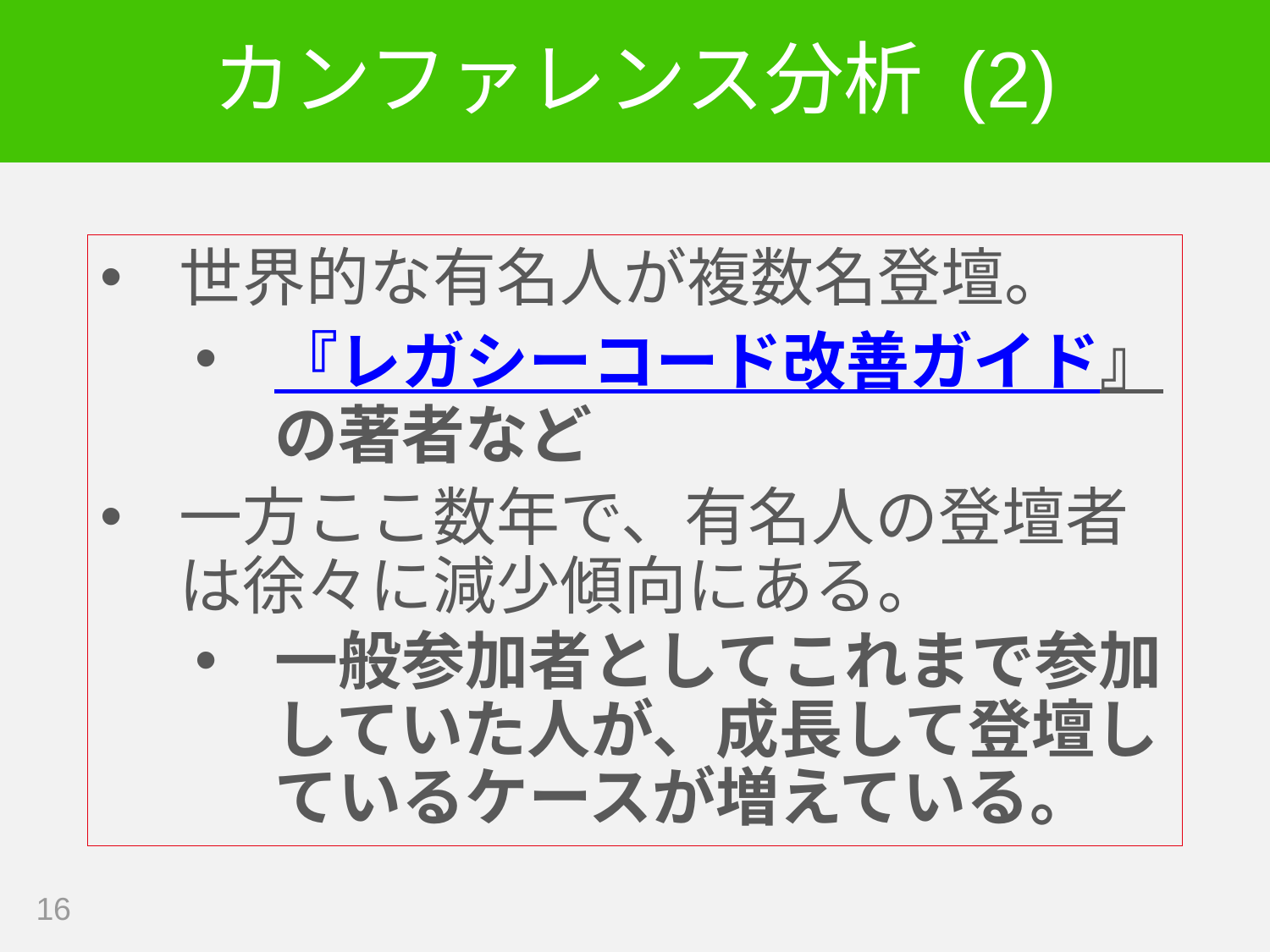

# カンファレンス分析 (2)
世界的な有名人が複数名登壇。
『レガシーコード改善ガイド』の著者など
一方ここ数年で、有名人の登壇者は徐々に減少傾向にある。
一般参加者としてこれまで参加していた人が、成長して登壇しているケースが増えている。
16